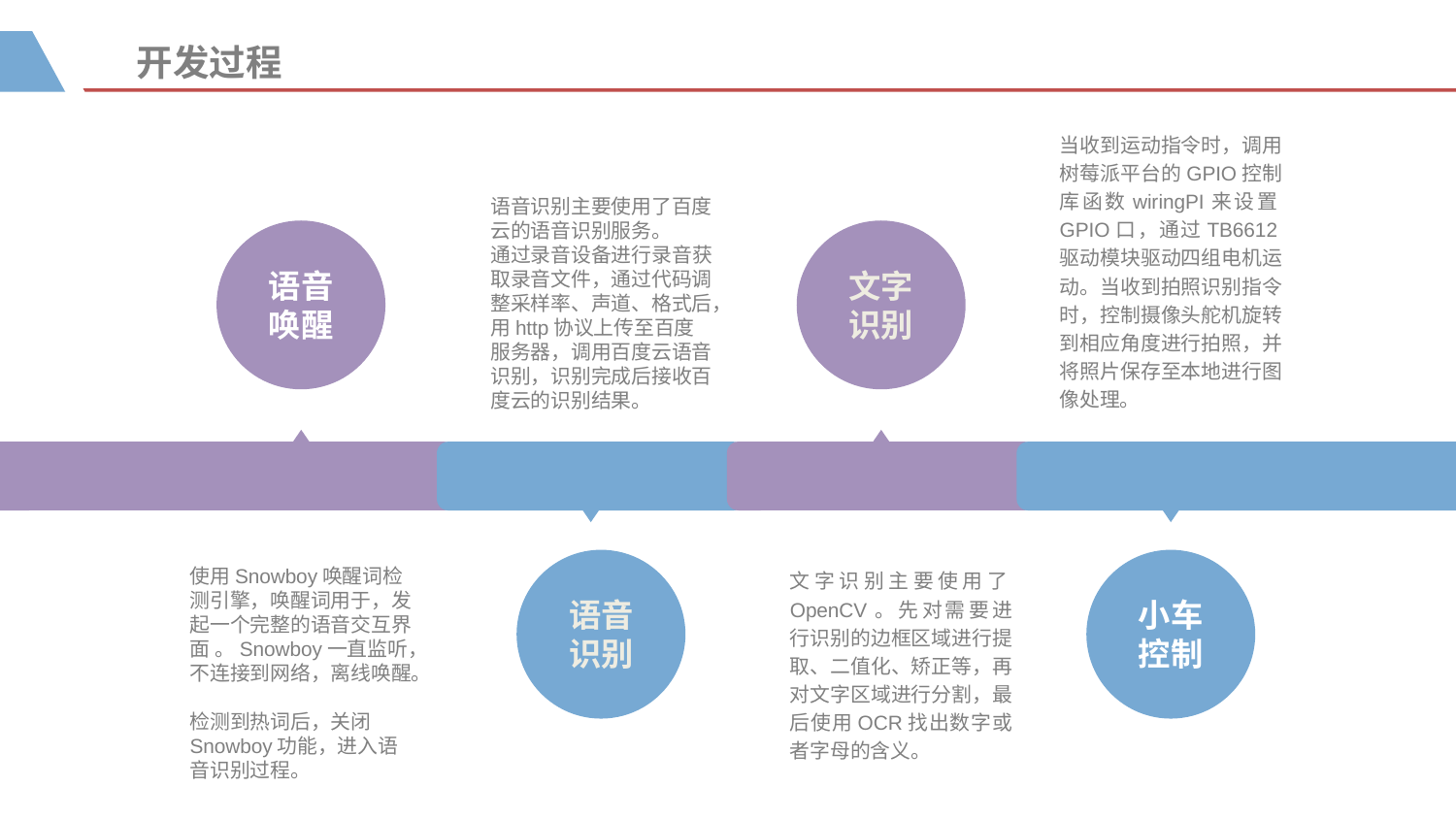

开发过程
当收到运动指令时，调用树莓派平台的GPIO控制库函数wiringPI来设置GPIO口，通过TB6612驱动模块驱动四组电机运动。当收到拍照识别指令时，控制摄像头舵机旋转到相应角度进行拍照，并将照片保存至本地进行图像处理。
语音识别主要使用了百度云的语音识别服务。
通过录音设备进行录音获取录音文件，通过代码调整采样率、声道、格式后，用http协议上传至百度服务器，调用百度云语音识别，识别完成后接收百度云的识别结果。

语音唤醒
文字识别

使用Snowboy唤醒词检测引擎，唤醒词用于，发起一个完整的语音交互界面 。Snowboy一直监听，不连接到网络，离线唤醒。
检测到热词后，关闭Snowboy功能，进入语音识别过程。
文字识别主要使用了OpenCV。先对需要进行识别的边框区域进行提取、二值化、矫正等，再对文字区域进行分割，最后使用OCR找出数字或者字母的含义。
语音识别
小车控制